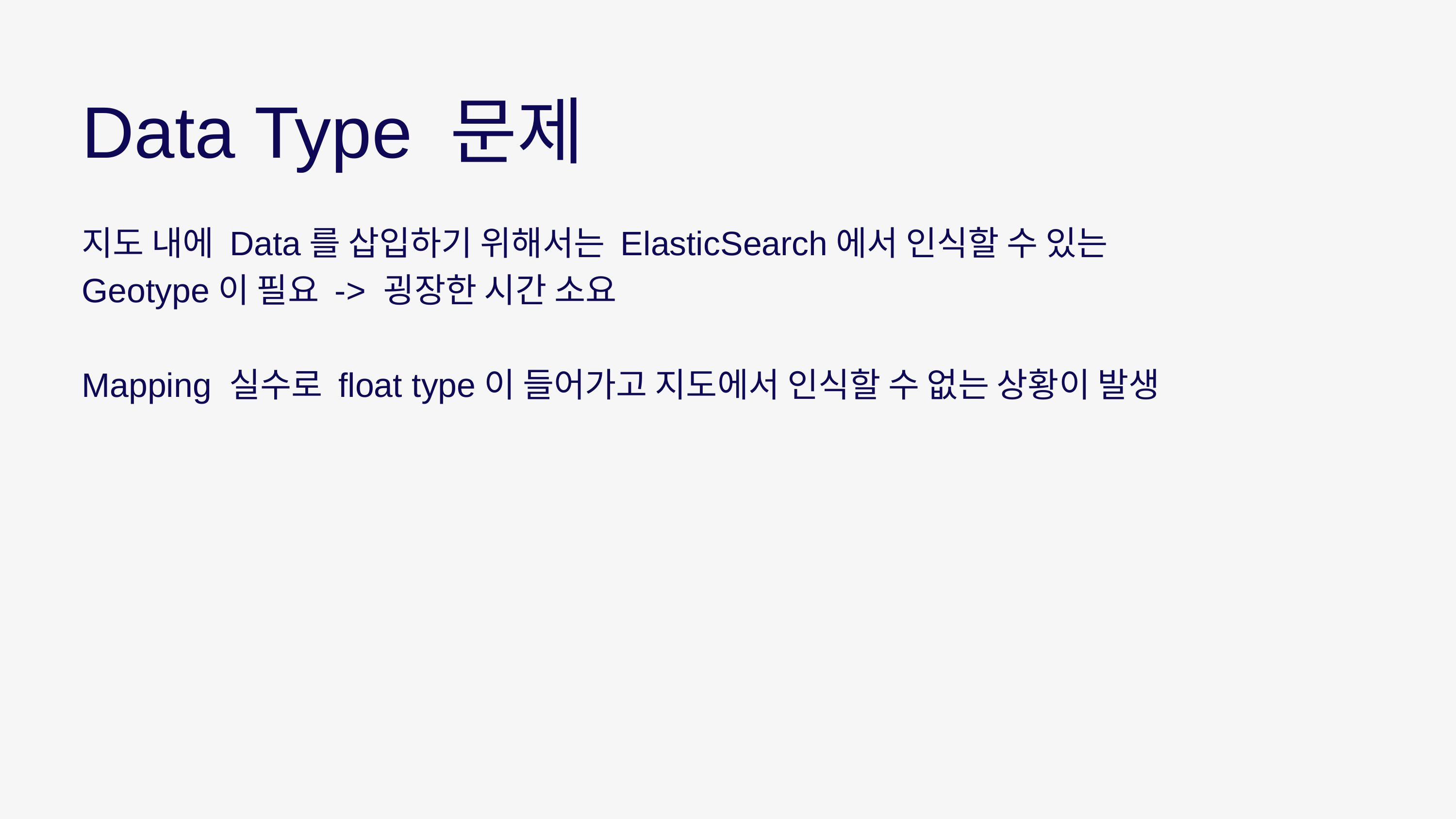

Data Type 문제
지도 내에 Data를 삽입하기 위해서는 ElasticSearch에서 인식할 수 있는 Geotype이 필요 -> 굉장한 시간 소요

Mapping 실수로 float type이 들어가고 지도에서 인식할 수 없는 상황이 발생